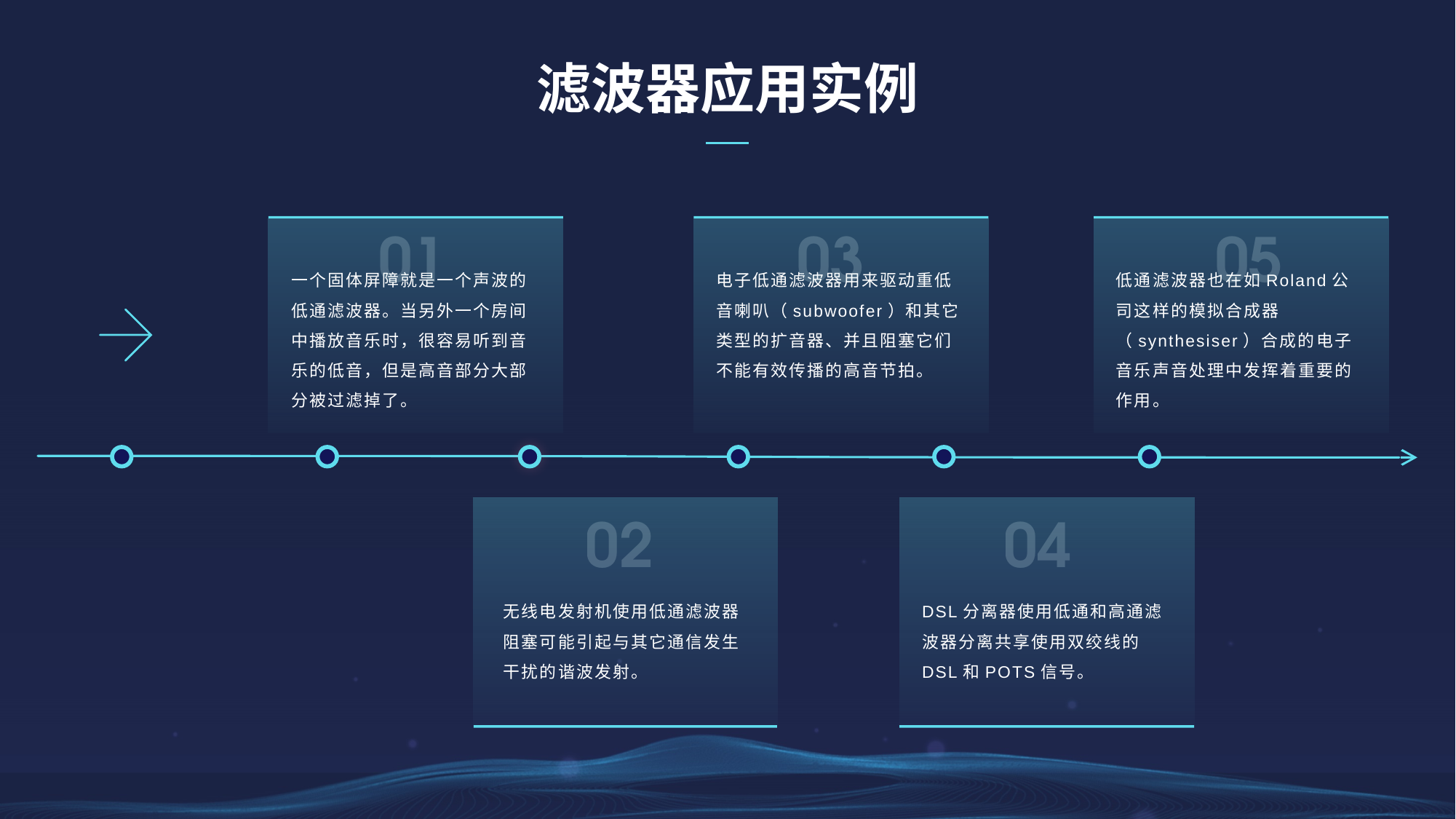

滤波器应用实例

01
03
05

一个固体屏障就是一个声波的低通滤波器。当另外一个房间中播放音乐时，很容易听到音乐的低音，但是高音部分大部分被过滤掉了。
电子低通滤波器用来驱动重低音喇叭（subwoofer）和其它类型的扩音器、并且阻塞它们不能有效传播的高音节拍。
低通滤波器也在如Roland公司这样的模拟合成器（synthesiser）合成的电子音乐声音处理中发挥着重要的作用。

02
04

无线电发射机使用低通滤波器阻塞可能引起与其它通信发生干扰的谐波发射。
DSL分离器使用低通和高通滤波器分离共享使用双绞线的DSL和POTS信号。